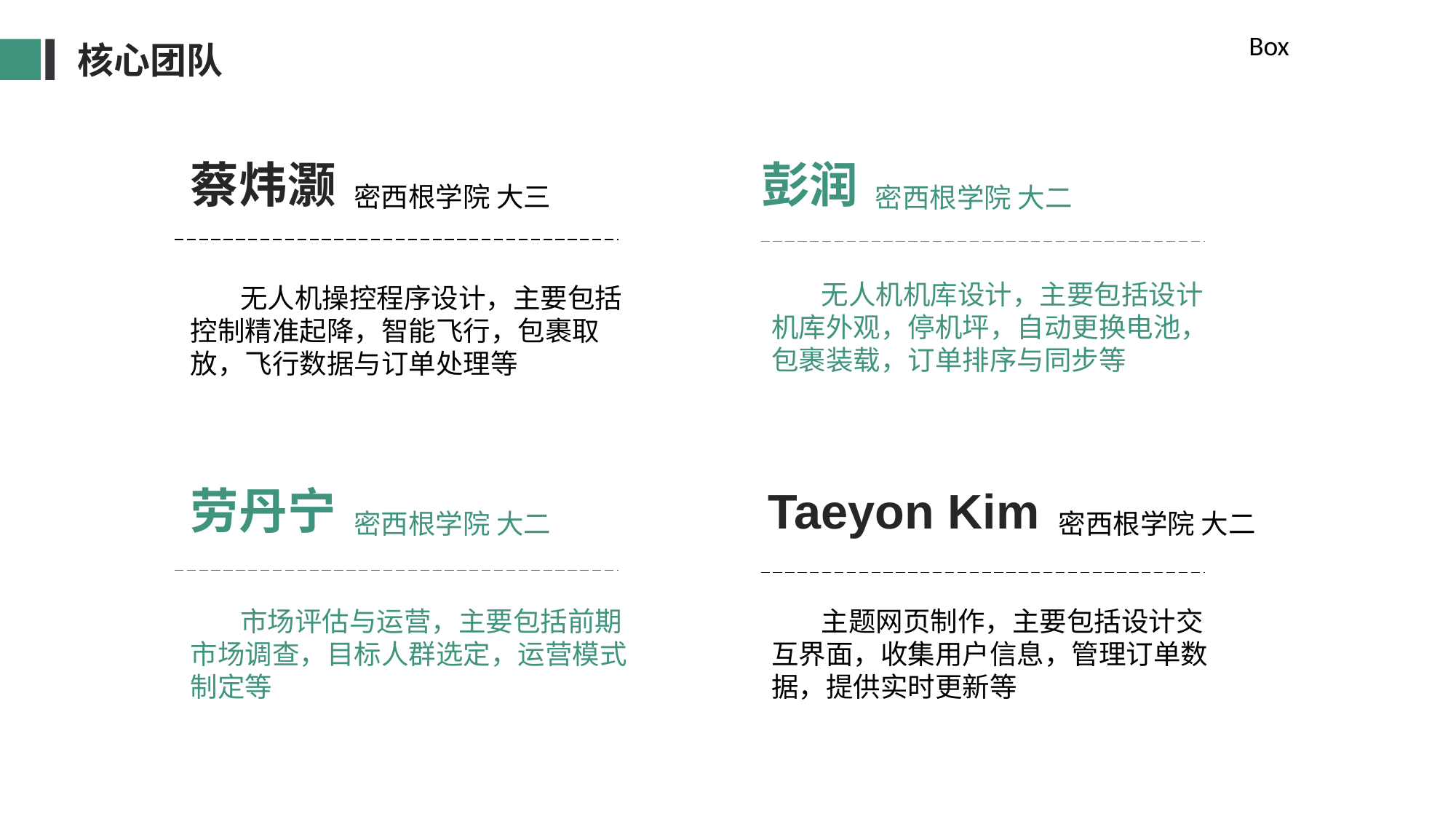

Box
核心团队

蔡炜灏
彭润
密西根学院 大三
密西根学院 大二
       无人机机库设计，主要包括设计机库外观，停机坪，自动更换电池，包裹装载，订单排序与同步等
       无人机操控程序设计，主要包括控制精准起降，智能飞行，包裹取放，飞行数据与订单处理等
劳丹宁
Taeyon Kim
密西根学院 大二
密西根学院 大二
       市场评估与运营，主要包括前期市场调查，目标人群选定，运营模式制定等
       主题网页制作，主要包括设计交互界面，收集用户信息，管理订单数据，提供实时更新等